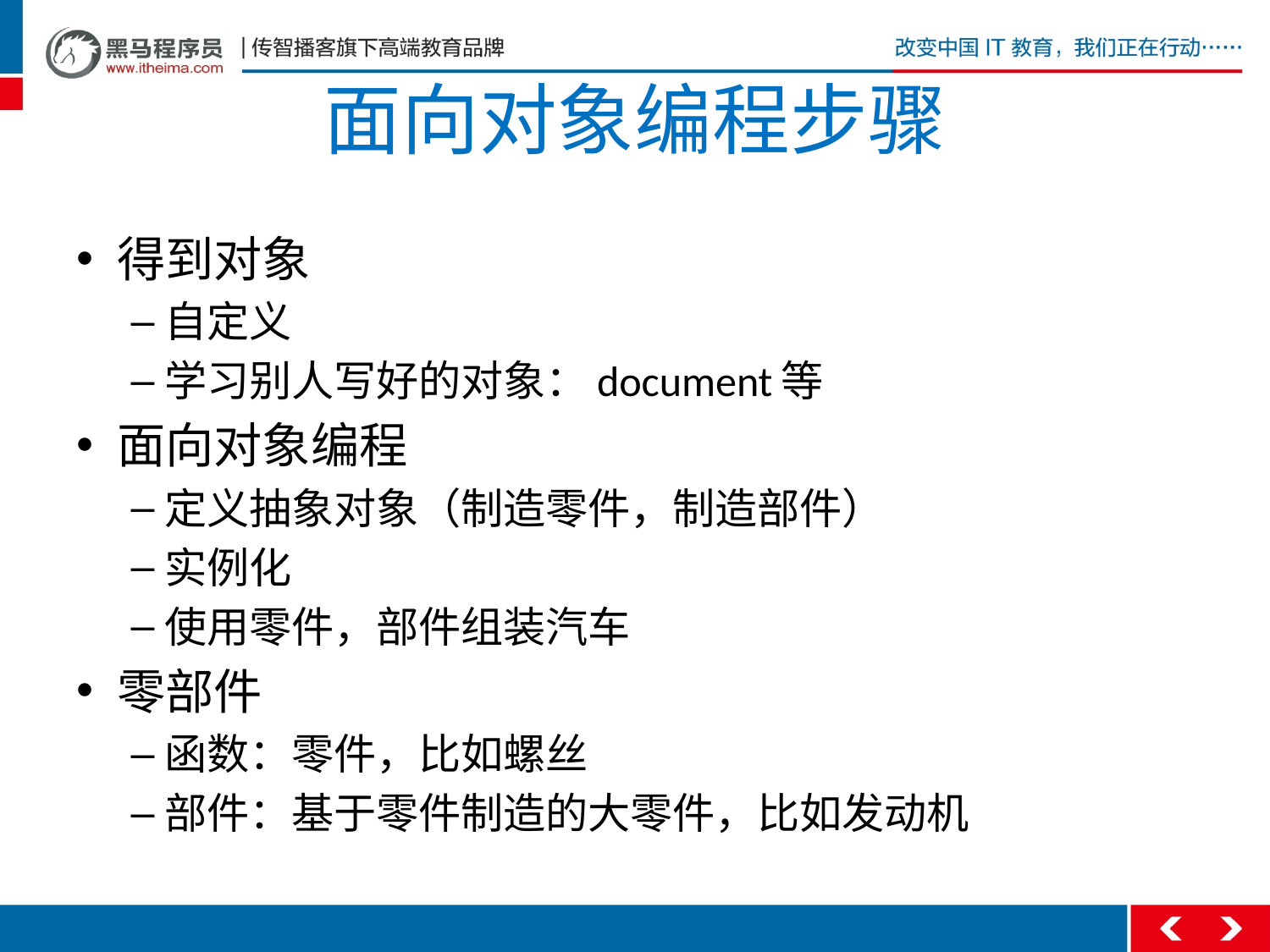

# 面向对象编程步骤
得到对象
自定义
学习别人写好的对象：document等
面向对象编程
定义抽象对象（制造零件，制造部件）
实例化
使用零件，部件组装汽车
零部件
函数：零件，比如螺丝
部件：基于零件制造的大零件，比如发动机